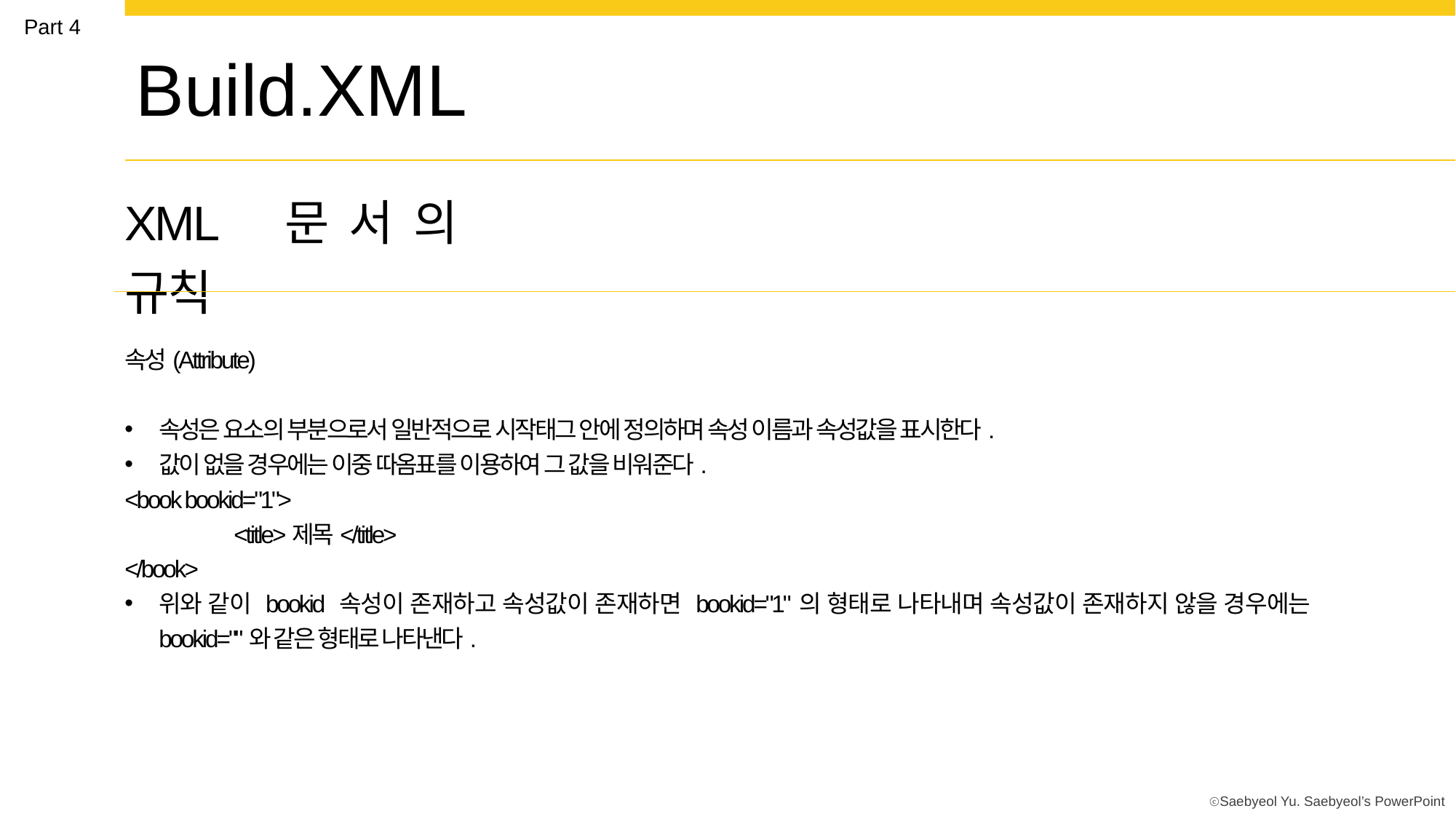

Part 4
Build.XML
XML 문서의 규칙
속성(Attribute)

속성은 요소의 부분으로서 일반적으로 시작태그 안에 정의하며 속성 이름과 속성값을 표시한다.
값이 없을 경우에는 이중 따옴표를 이용하여 그 값을 비워준다.
<book bookid="1">
	<title>제목</title>
</book>
위와 같이 bookid 속성이 존재하고 속성값이 존재하면 bookid="1"의 형태로 나타내며 속성값이 존재하지 않을 경우에는 bookid=""와 같은 형태로 나타낸다.